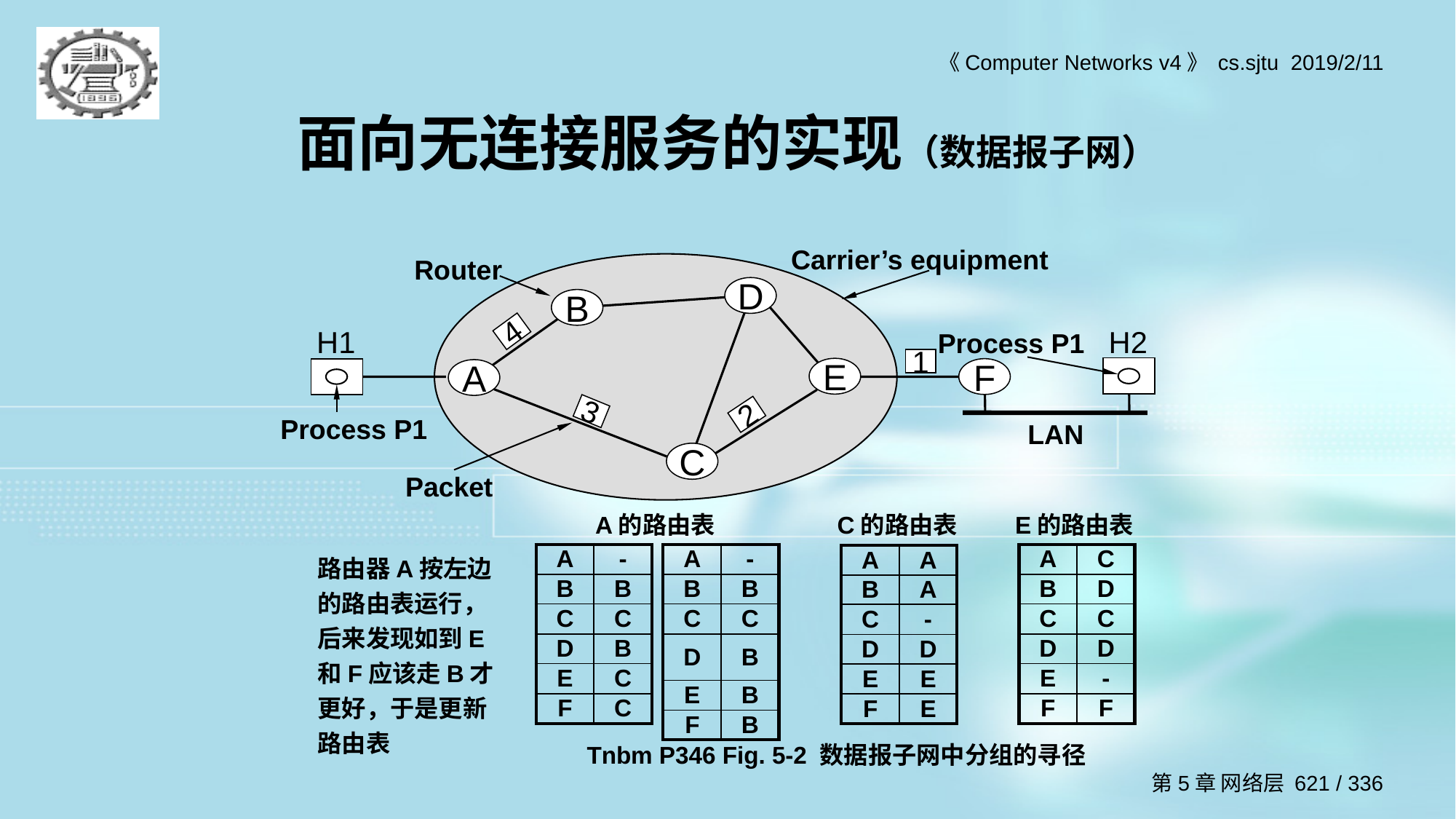

# 面向无连接服务的实现（数据报子网）
Carrier’s equipment
Router

D
B

H2
H1

4
Process P1
1

E
F

A

3
2
Process P1

LAN

C
Packet
A的路由表
C的路由表
E的路由表
路由器A按左边的路由表运行，后来发现如到E和F应该走B才更好，于是更新路由表
| A | - |
| --- | --- |
| B | B |
| C | C |
| D | B |
| E | C |
| F | C |
| A | - |
| --- | --- |
| B | B |
| C | C |
| D | B |
| E | B |
| F | B |
| A | C |
| --- | --- |
| B | D |
| C | C |
| D | D |
| E | - |
| F | F |
| A | A |
| --- | --- |
| B | A |
| C | - |
| D | D |
| E | E |
| F | E |
Tnbm P346 Fig. 5-2 数据报子网中分组的寻径